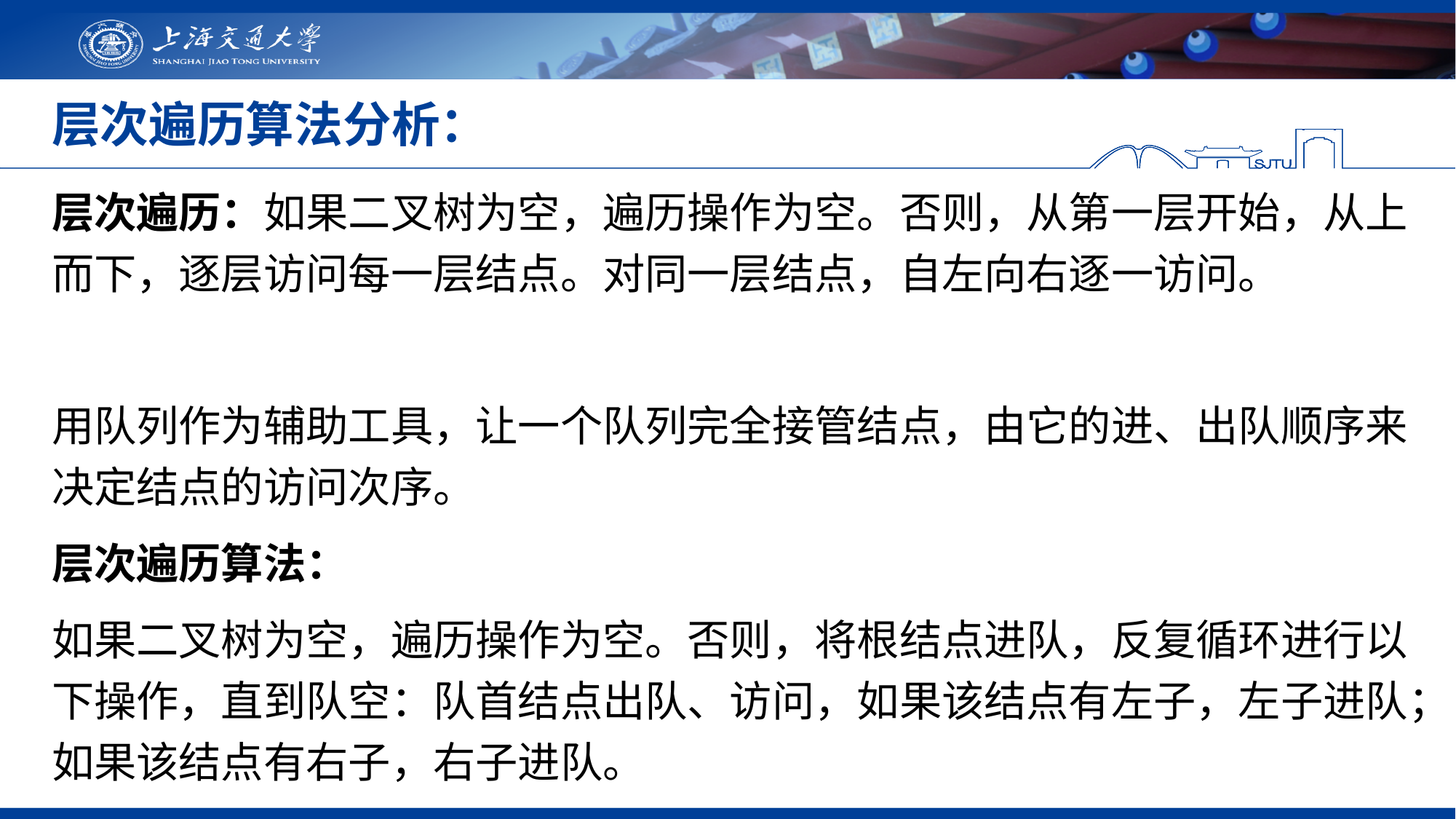

# 层次遍历算法分析：
层次遍历：如果二叉树为空，遍历操作为空。否则，从第一层开始，从上而下，逐层访问每一层结点。对同一层结点，自左向右逐一访问。

用队列作为辅助工具，让一个队列完全接管结点，由它的进、出队顺序来决定结点的访问次序。
层次遍历算法：
如果二叉树为空，遍历操作为空。否则，将根结点进队，反复循环进行以下操作，直到队空：队首结点出队、访问，如果该结点有左子，左子进队；如果该结点有右子，右子进队。